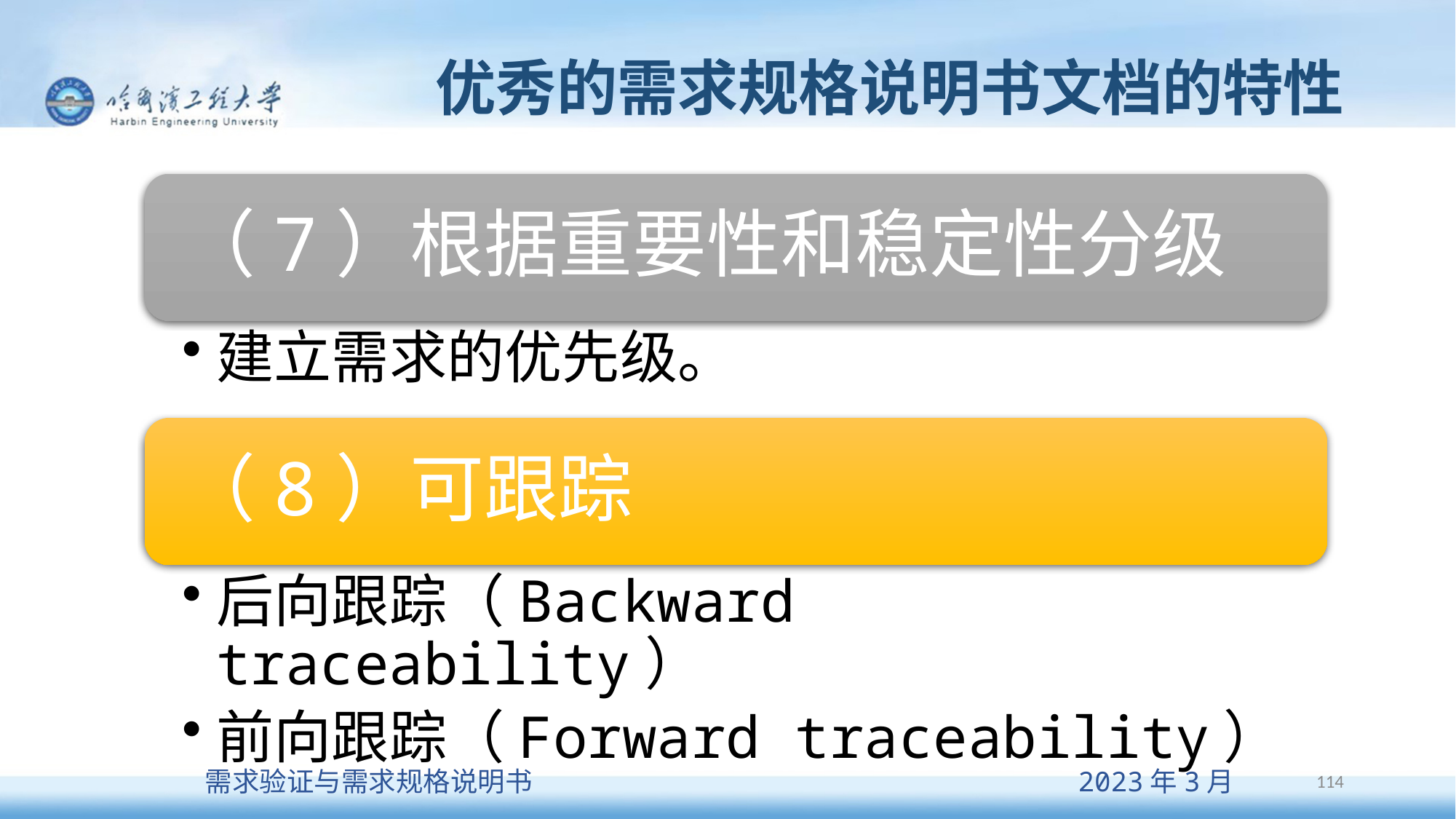

# 优秀的需求规格说明书文档的特性
（7）根据重要性和稳定性分级
建立需求的优先级。
（8）可跟踪
后向跟踪（Backward traceability）
前向跟踪（Forward traceability）
114